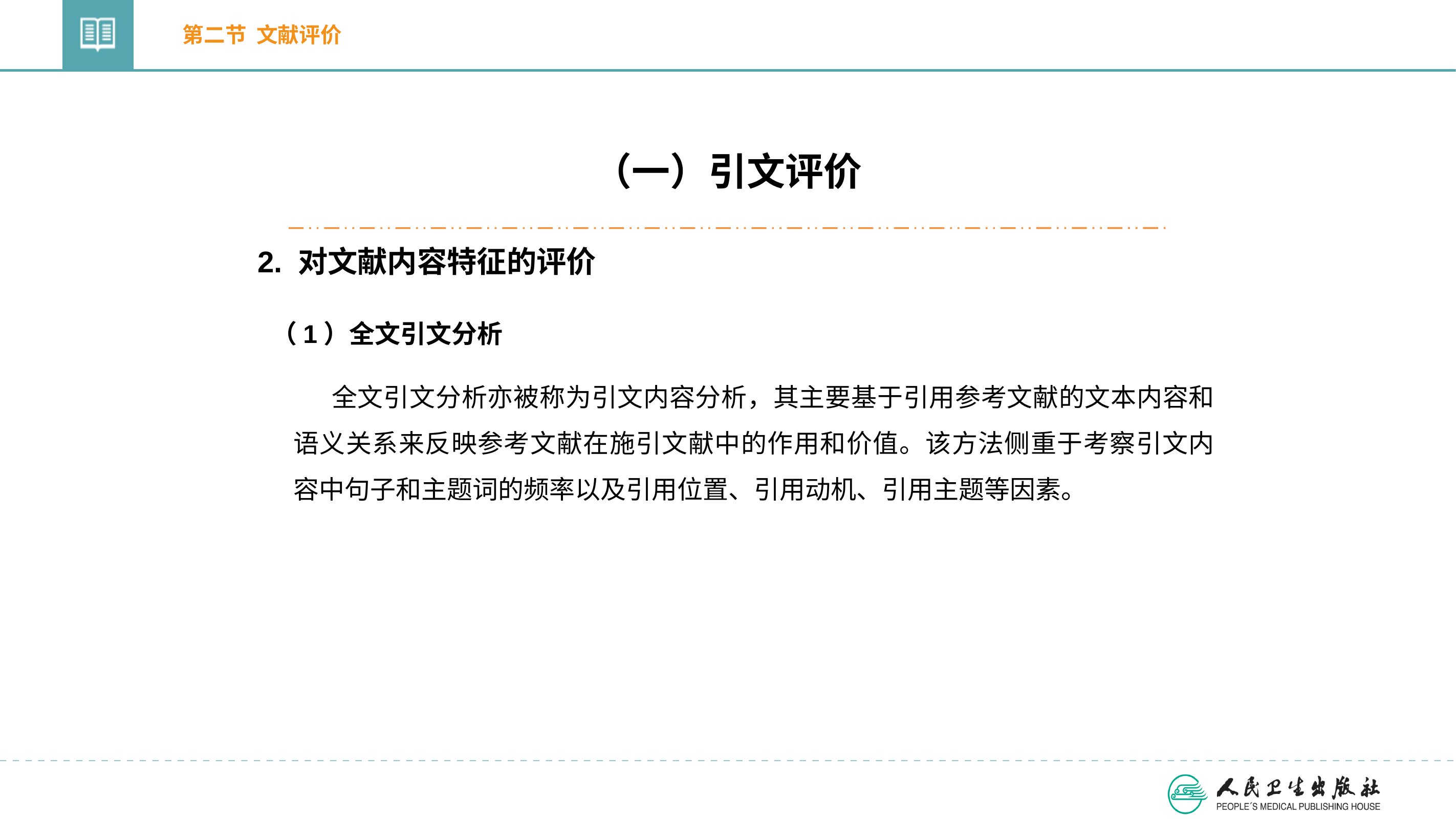

第二节  文献评价
（一）引文评价

2. 对文献内容特征的评价
（1）全文引文分析
全文引文分析亦被称为引文内容分析，其主要基于引用参考文献的文本内容和语义关系来反映参考文献在施引文献中的作用和价值。该方法侧重于考察引文内容中句子和主题词的频率以及引用位置、引用动机、引用主题等因素。